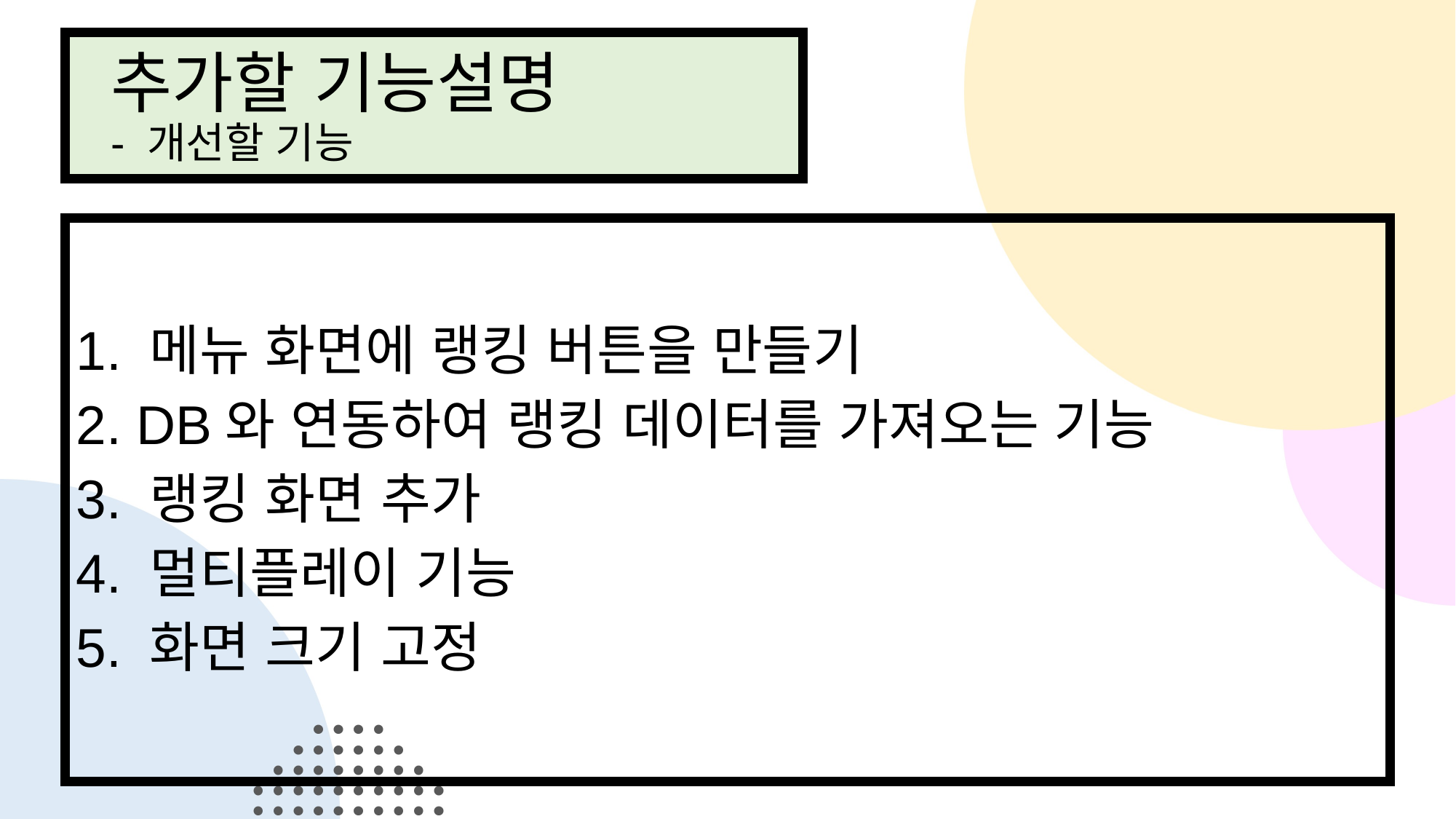

# 추가할 기능설명 - 개선할 기능

1. 메뉴 화면에 랭킹 버튼을 만들기
2. DB와 연동하여 랭킹 데이터를 가져오는 기능
3. 랭킹 화면 추가
4. 멀티플레이 기능
5. 화면 크기 고정